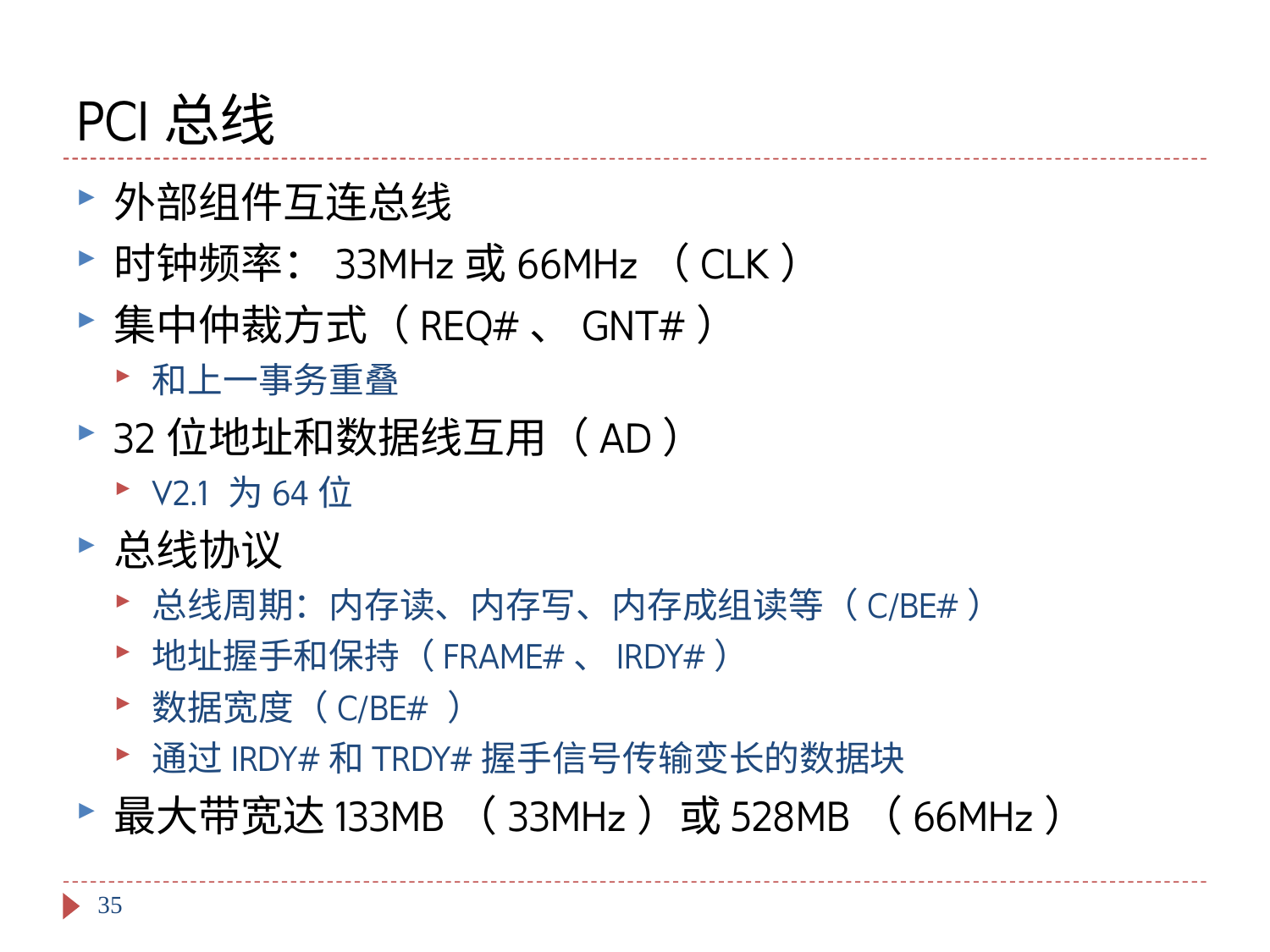

# PCI总线
外部组件互连总线
时钟频率：33MHz或66MHz（CLK）
集中仲裁方式（REQ#、GNT#）
和上一事务重叠
32位地址和数据线互用（AD）
V2.1 为64位
总线协议
总线周期：内存读、内存写、内存成组读等（C/BE#）
地址握手和保持（FRAME#、IRDY#）
数据宽度（C/BE# ）
通过IRDY#和TRDY#握手信号传输变长的数据块
最大带宽达133MB（33MHz）或528MB（66MHz）

35